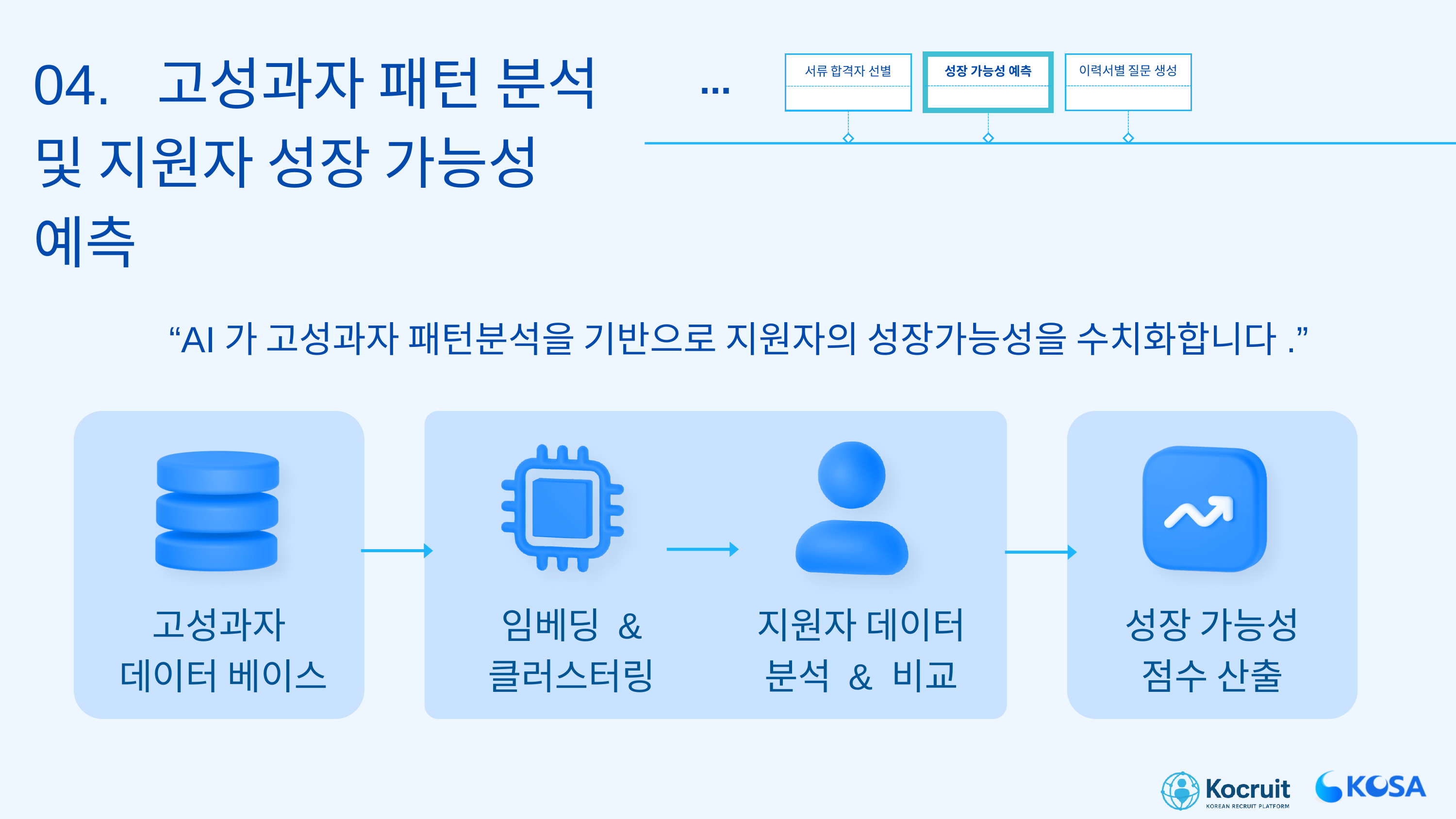

04.  고성과자 패턴 분석 및 지원자 성장 가능성 예측

...
이력서별 질문 생성
성장 가능성 예측
서류 합격자 선별

“AI가 고성과자 패턴분석을 기반으로 지원자의 성장가능성을 수치화합니다.”

고성과자
 데이터 베이스
임베딩 &
클러스터링
지원자 데이터
분석 & 비교
성장 가능성
점수 산출